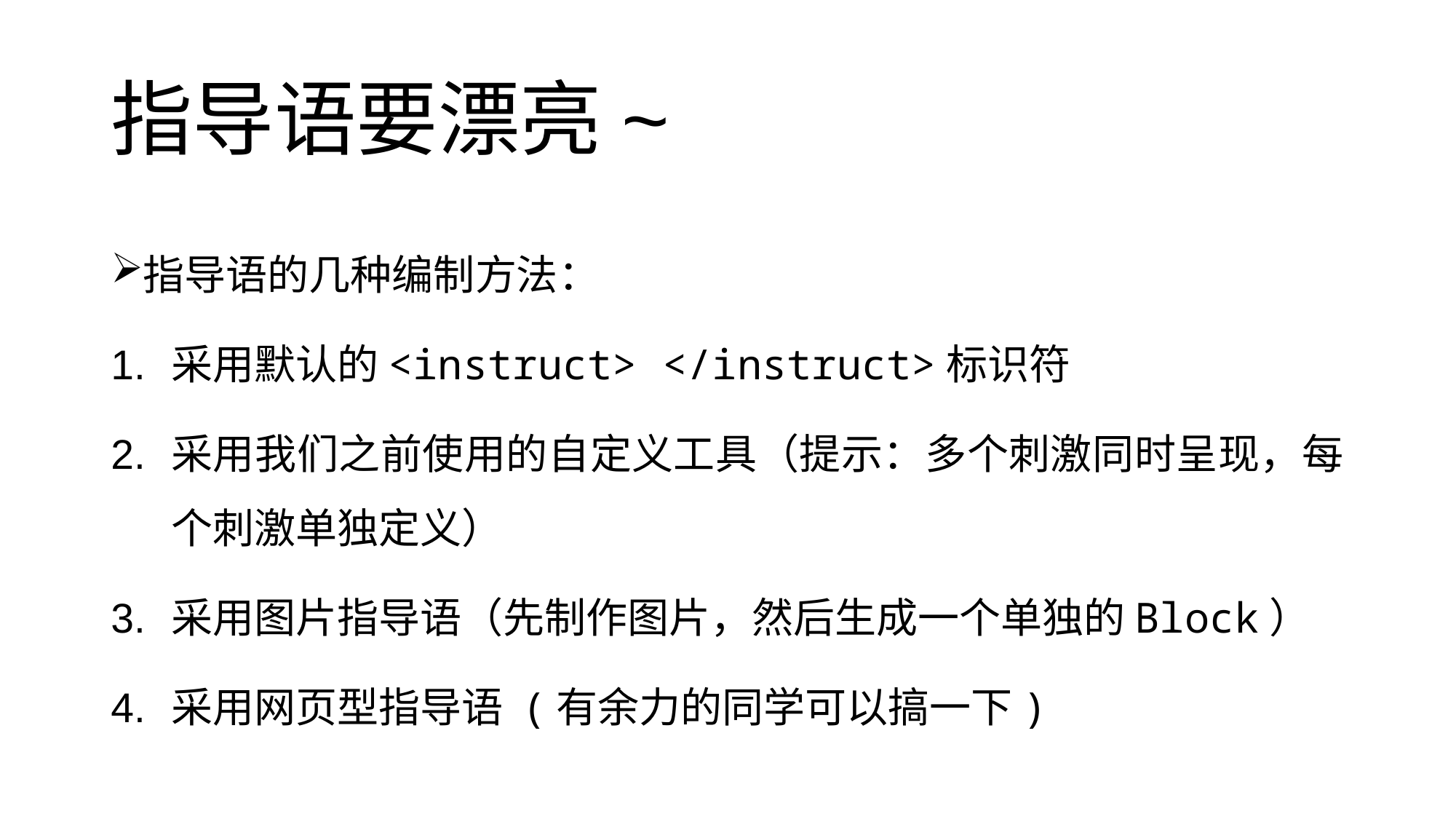

# 指导语要漂亮~
指导语的几种编制方法：
采用默认的<instruct> </instruct>标识符
采用我们之前使用的自定义工具（提示：多个刺激同时呈现，每个刺激单独定义）
采用图片指导语（先制作图片，然后生成一个单独的Block）
采用网页型指导语 (有余力的同学可以搞一下)